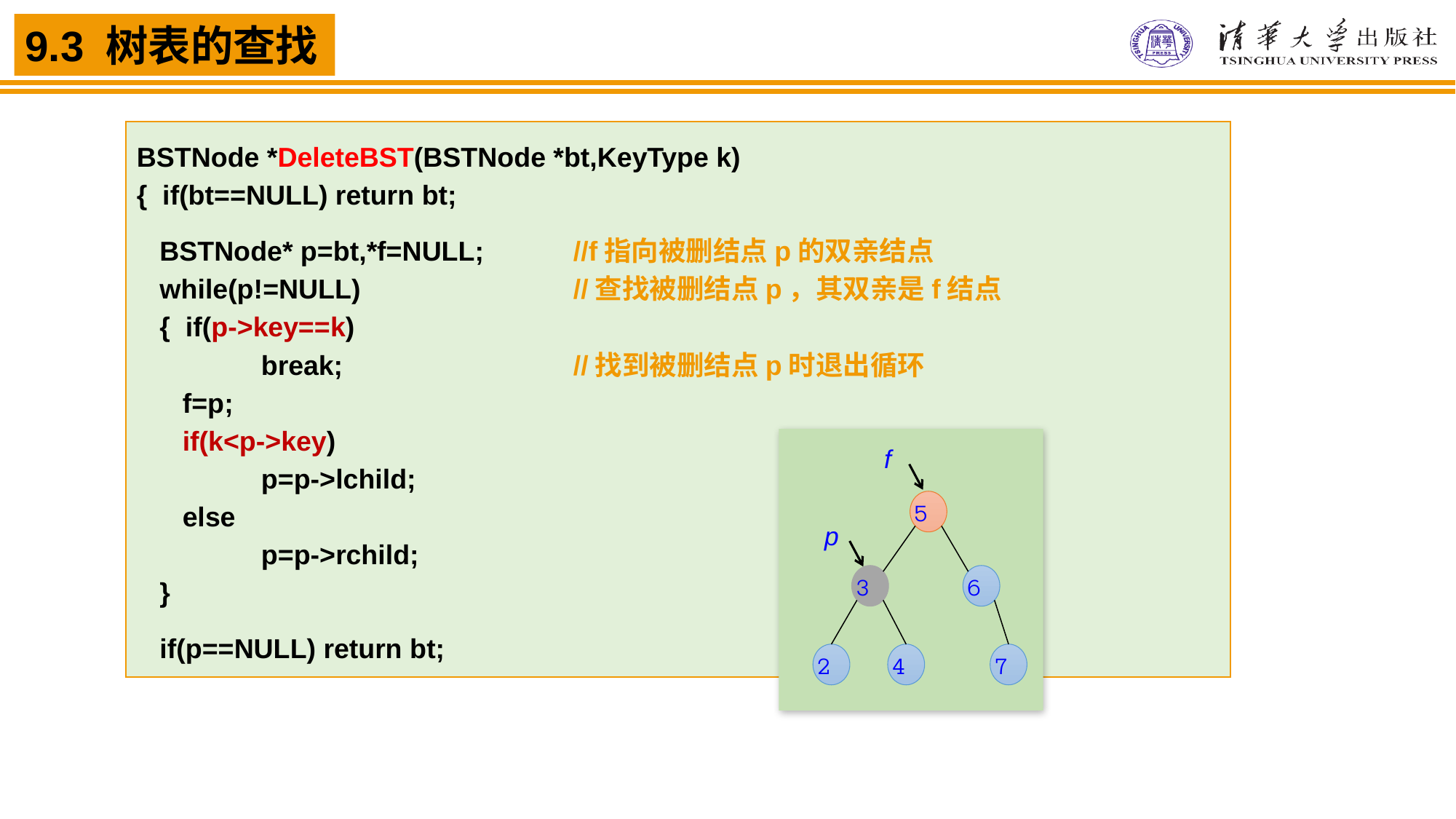

BSTNode *DeleteBST(BSTNode *bt,KeyType k)
{  if(bt==NULL) return bt;
   BSTNode* p=bt,*f=NULL;      	//f指向被删结点p的双亲结点
   while(p!=NULL)                   	//查找被删结点p，其双亲是f结点
   {  if(p->key==k)
	  break;         		//找到被删结点p时退出循环
      f=p;
      if(k<p->key)
	  p=p->lchild;
      else
	  p=p->rchild;
   }
   if(p==NULL) return bt;

f
5
p

3
6

2
4
7